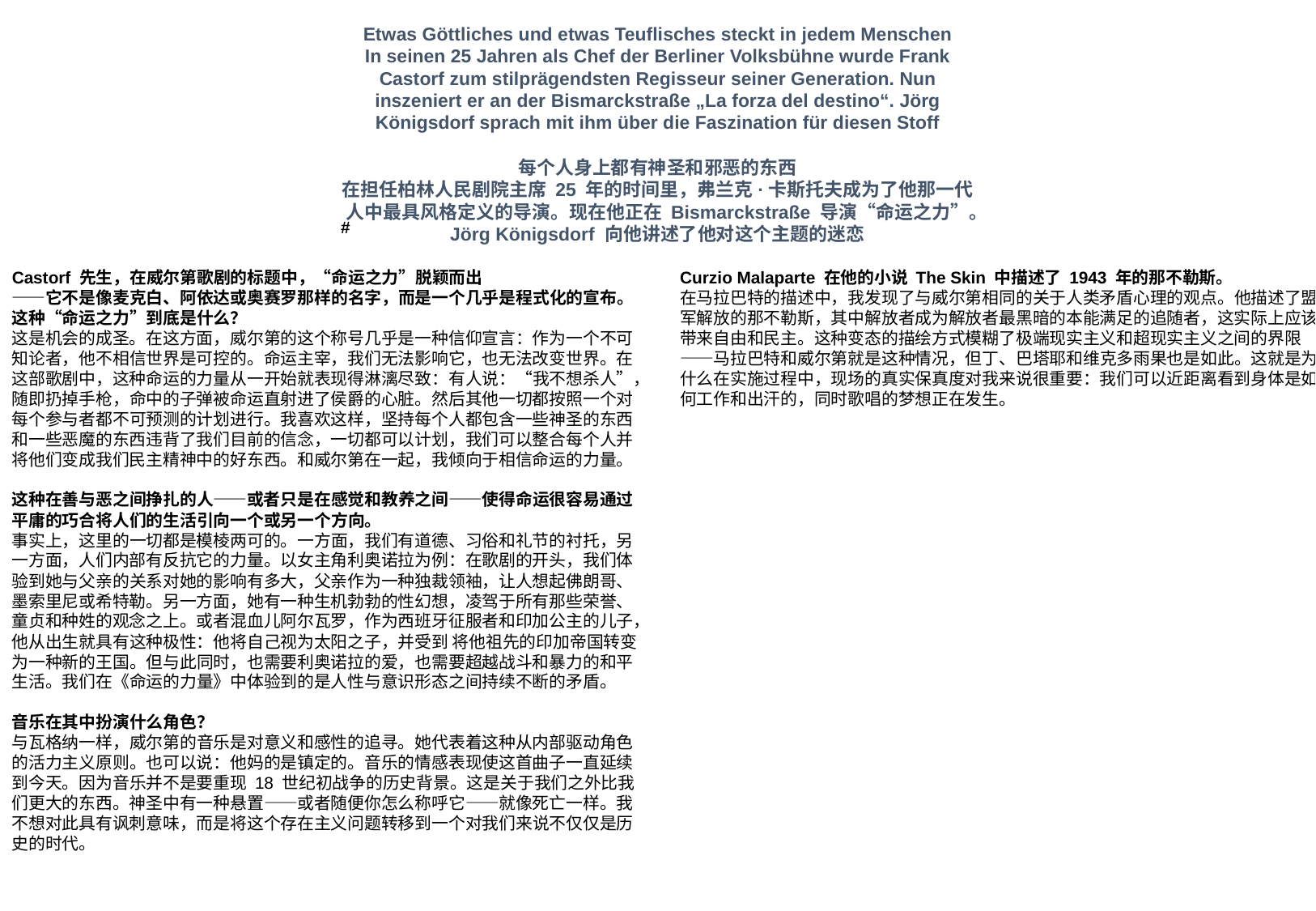

Etwas Göttliches und etwas Teuflisches steckt in jedem Menschen
In seinen 25 Jahren als Chef der Berliner Volksbühne wurde Frank Castorf zum stilprägendsten Regisseur seiner Generation. Nun inszeniert er an der Bismarckstraße „La forza del destino“. Jörg Königsdorf sprach mit ihm über die Faszination für diesen Stoff

每个人身上都有神圣和邪恶的东西
在担任柏林人民剧院主席 25 年的时间里，弗兰克·卡斯托夫成为了他那一代人中最具风格定义的导演。现在他正在 Bismarckstraße 导演“命运之力”。Jörg Königsdorf 向他讲述了他对这个主题的迷恋
#
Castorf 先生，在威尔第歌剧的标题中，“命运之力”脱颖而出
——它不是像麦克白、阿依达或奥赛罗那样的名字，而是一个几乎是程式化的宣布。这种“命运之力”到底是什么？
这是机会的成圣。在这方面，威尔第的这个称号几乎是一种信仰宣言：作为一个不可知论者，他不相信世界是可控的。命运主宰，我们无法影响它，也无法改变世界。在这部歌剧中，这种命运的力量从一开始就表现得淋漓尽致：有人说：“我不想杀人”，随即扔掉手枪，命中的子弹被命运直射进了侯爵的心脏。然后其他一切都按照一个对每个参与者都不可预测的计划进行。我喜欢这样，坚持每个人都包含一些神圣的东西和一些恶魔的东西违背了我们目前的信念，一切都可以计划，我们可以整合每个人并将他们变成我们民主精神中的好东西。和威尔第在一起，我倾向于相信命运的力量。

这种在善与恶之间挣扎的人——或者只是在感觉和教养之间——使得命运很容易通过平庸的巧合将人们的生活引向一个或另一个方向。
事实上，这里的一切都是模棱两可的。一方面，我们有道德、习俗和礼节的衬托，另一方面，人们内部有反抗它的力量。以女主角利奥诺拉为例：在歌剧的开头，我们体验到她与父亲的关系对她的影响有多大，父亲作为一种独裁领袖，让人想起佛朗哥、墨索里尼或希特勒。另一方面，她有一种生机勃勃的性幻想，凌驾于所有那些荣誉、童贞和种姓的观念之上。或者混血儿阿尔瓦罗，作为西班牙征服者和印加公主的儿子，他从出生就具有这种极性：他将自己视为太阳之子，并受到 将他祖先的印加帝国转变为一种新的王国。但与此同时，也需要利奥诺拉的爱，也需要超越战斗和暴力的和平生活。我们在《命运的力量》中体验到的是人性与意识形态之间持续不断的矛盾。

音乐在其中扮演什么角色？
与瓦格纳一样，威尔第的音乐是对意义和感性的追寻。她代表着这种从内部驱动角色的活力主义原则。也可以说：他妈的是镇定的。音乐的情感表现使这首曲子一直延续到今天。因为音乐并不是要重现 18 世纪初战争的历史背景。这是关于我们之外比我们更大的东西。神圣中有一种悬置——或者随便你怎么称呼它——就像死亡一样。我不想对此具有讽刺意味，而是将这个存在主义问题转移到一个对我们来说不仅仅是历史的时代。

Curzio Malaparte 在他的小说 The Skin 中描述了 1943 年的那不勒斯。
在马拉巴特的描述中，我发现了与威尔第相同的关于人类矛盾心理的观点。他描述了盟军解放的那不勒斯，其中解放者成为解放者最黑暗的本能满足的追随者，这实际上应该带来自由和民主。这种变态的描绘方式模糊了极端现实主义和超现实主义之间的界限——马拉巴特和威尔第就是这种情况，但丁、巴塔耶和维克多雨果也是如此。这就是为什么在实施过程中，现场的真实保真度对我来说很重要：我们可以近距离看到身体是如何工作和出汗的，同时歌唱的梦想正在发生。